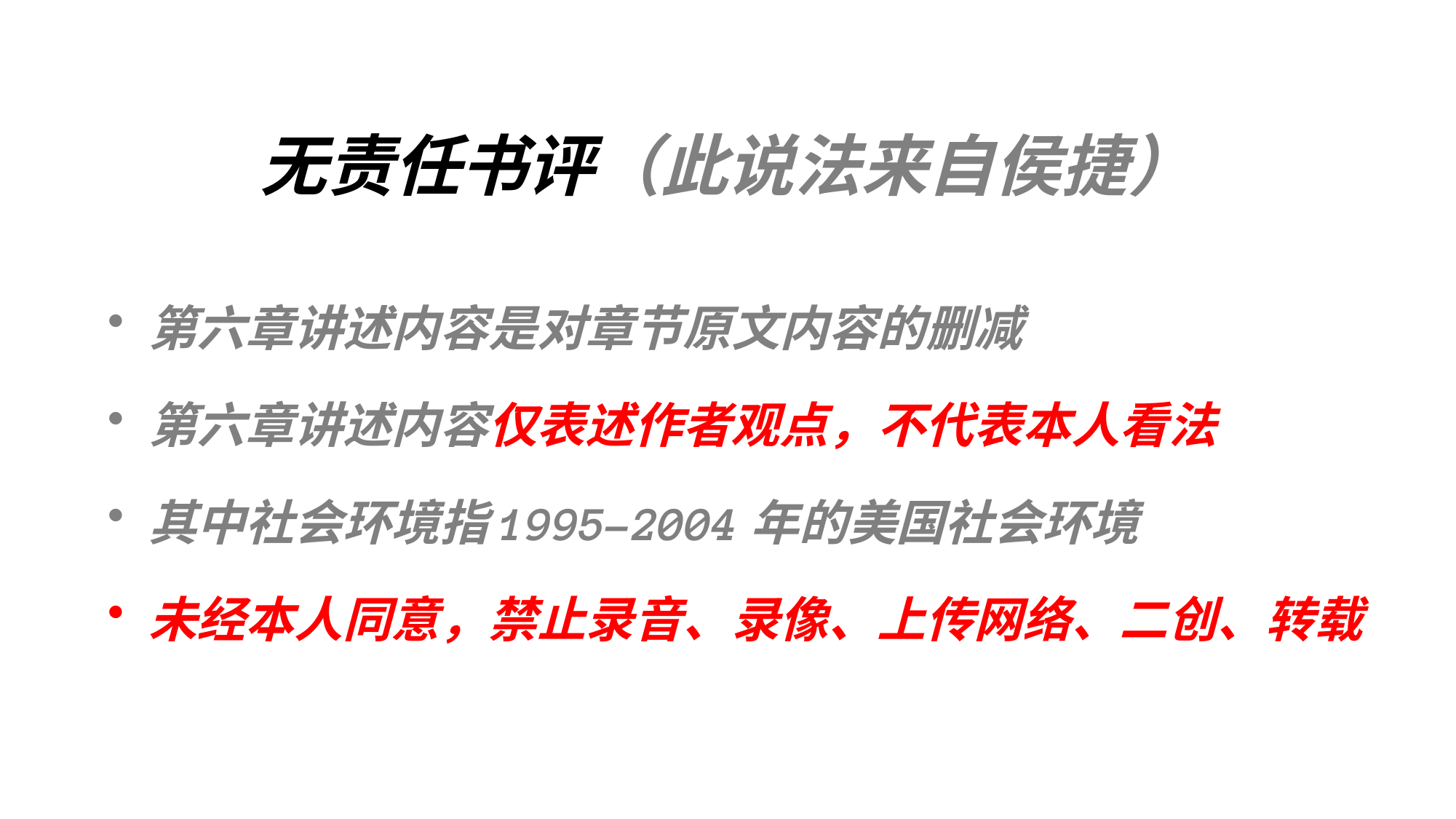

# 无责任书评（此说法来自侯捷）
第六章讲述内容是对章节原文内容的删减
第六章讲述内容仅表述作者观点，不代表本人看法
其中社会环境指1995-2004年的美国社会环境
未经本人同意，禁止录音、录像、上传网络、二创、转载